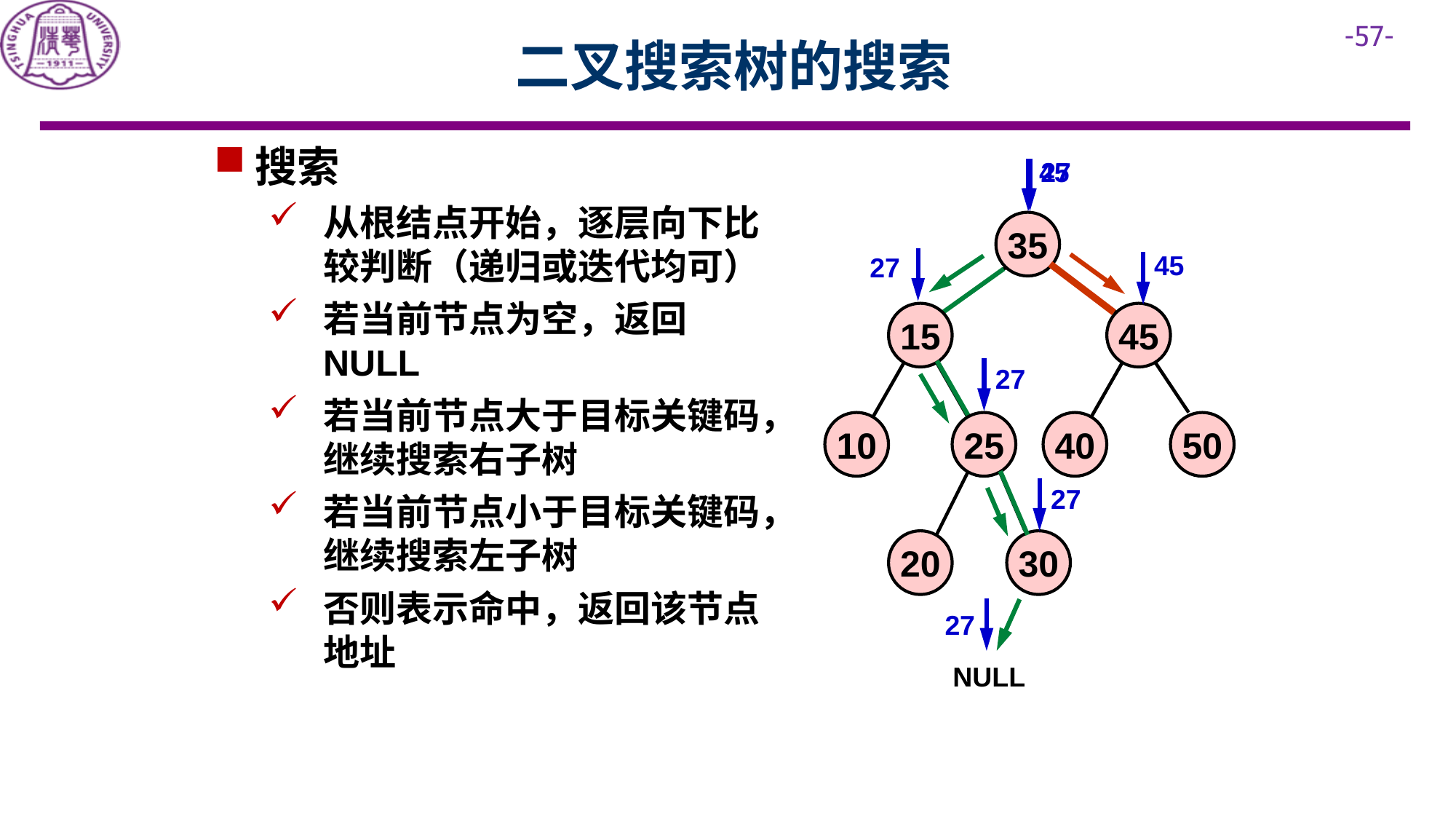

# 二叉搜索树的搜索
搜索
从根结点开始，逐层向下比较判断（递归或迭代均可）
若当前节点为空，返回NULL
若当前节点大于目标关键码，继续搜索右子树
若当前节点小于目标关键码，继续搜索左子树
否则表示命中，返回该节点地址
45

27

35
45

27

15
45
27

10
25
40
50

27

20
30

27

NULL